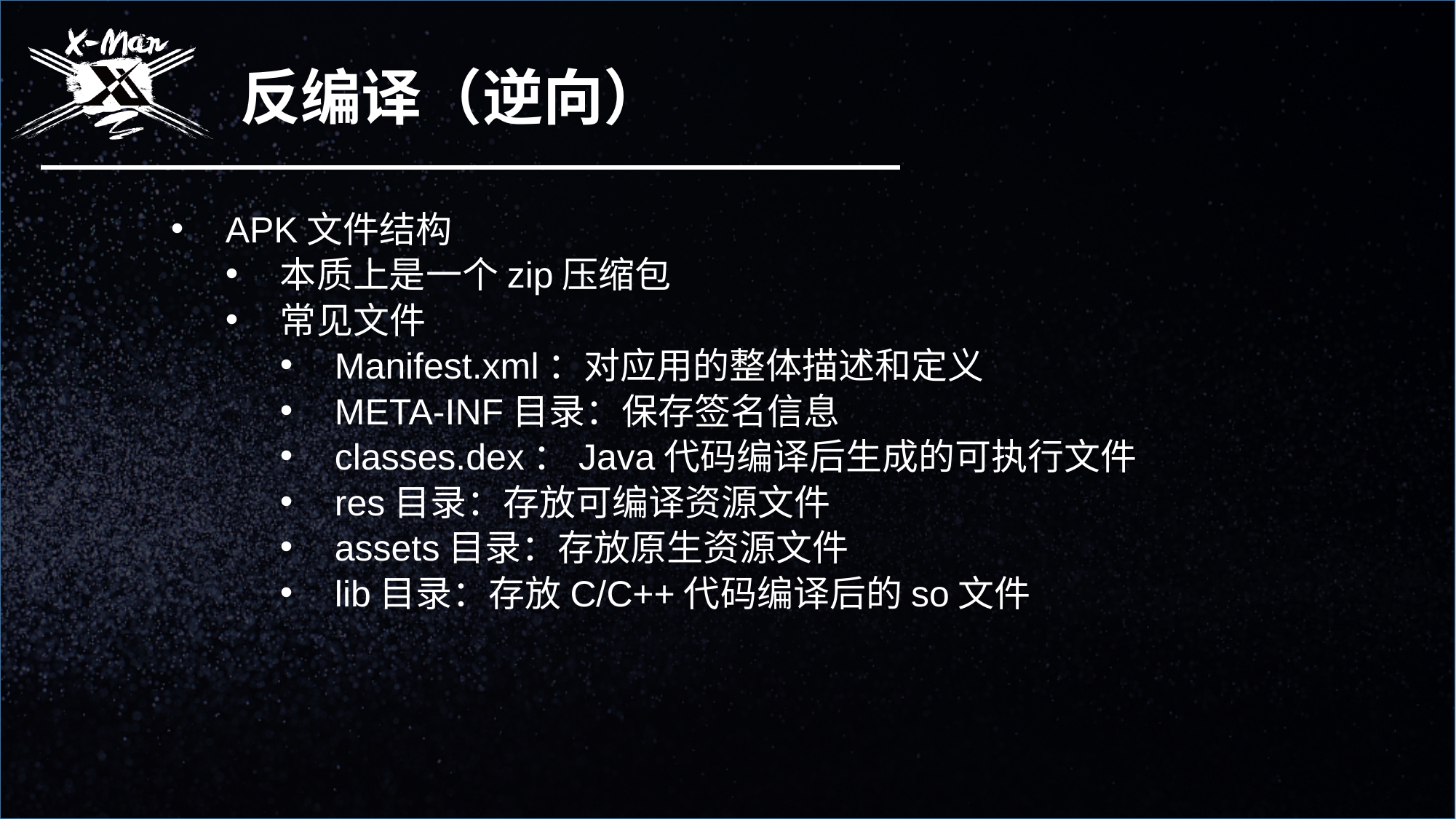

反编译（逆向）
APK文件结构
本质上是一个zip压缩包
常见文件
Manifest.xml：对应用的整体描述和定义
META-INF目录：保存签名信息
classes.dex：Java代码编译后生成的可执行文件
res目录：存放可编译资源文件
assets目录：存放原生资源文件
lib目录：存放C/C++代码编译后的so文件